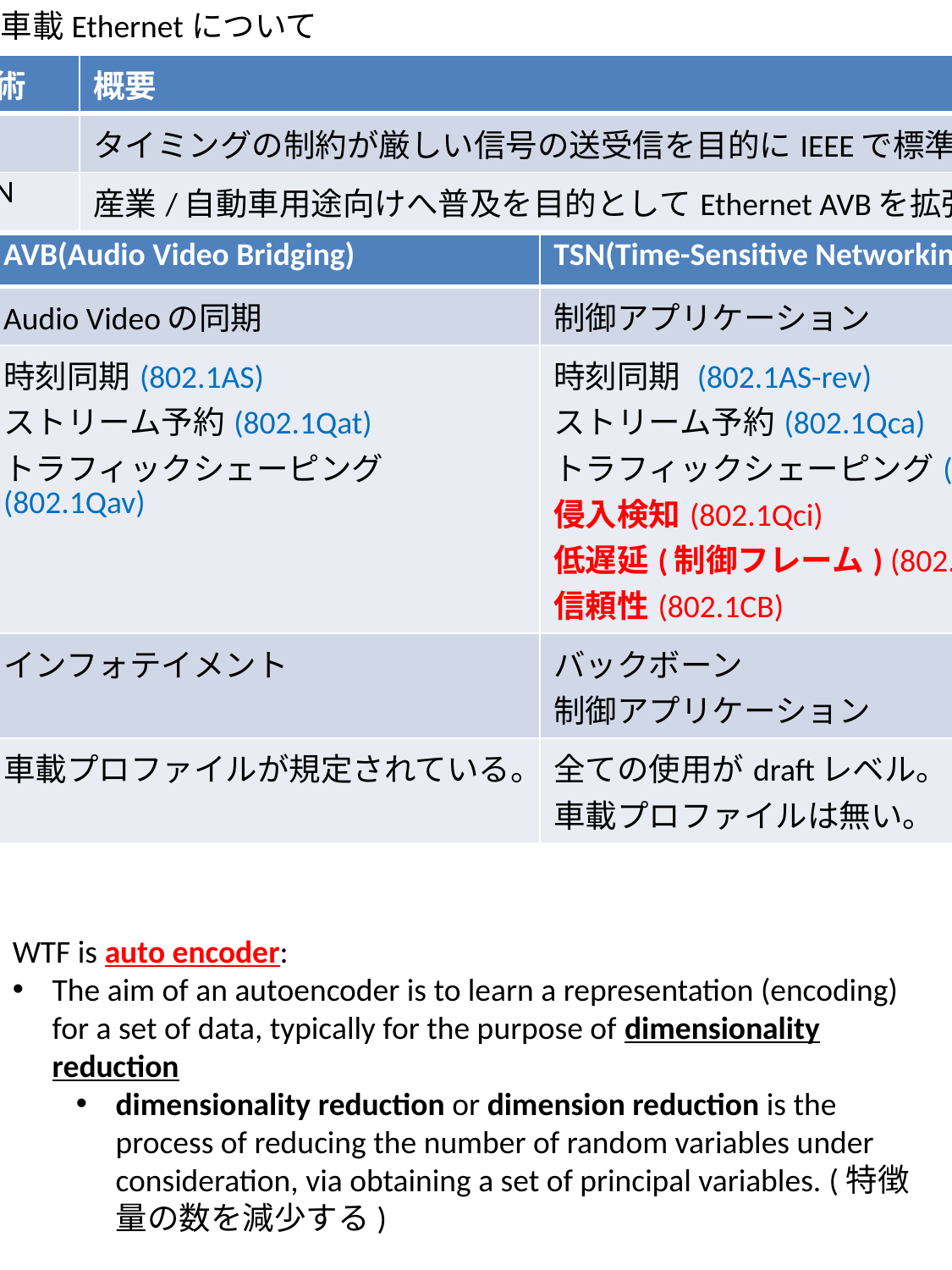

車載Ethernetについて
| 車載LAN技術 | 概要 |
| --- | --- |
| Ethernet AVB | タイミングの制約が厳しい信号の送受信を目的にIEEEで標準化された技術 |
| IEEE802.1 TSN | 産業/自動車用途向けへ普及を目的としてEthernet AVBを拡張した規格 |
|  | AVB(Audio Video Bridging) | TSN(Time-Sensitive Networking) |
| --- | --- | --- |
| 目的 | Audio Videoの同期 | 制御アプリケーション |
| 特徴 | 時刻同期(802.1AS) ストリーム予約(802.1Qat) トラフィックシェーピング(802.1Qav) | 時刻同期 (802.1AS-rev) ストリーム予約(802.1Qca) トラフィックシェーピング(802.1Qbv) 侵入検知(802.1Qci) 低遅延(制御フレーム) (802.1Qcc) 信頼性(802.1CB) |
| 車載 分野 | インフォテイメント | バックボーン 制御アプリケーション |
| 標準化 | 車載プロファイルが規定されている。 | 全ての使用がdraftレベル。 車載プロファイルは無い。 |
WTF is auto encoder:
The aim of an autoencoder is to learn a representation (encoding) for a set of data, typically for the purpose of dimensionality reduction
dimensionality reduction or dimension reduction is the process of reducing the number of random variables under consideration, via obtaining a set of principal variables. (特徴量の数を減少する)